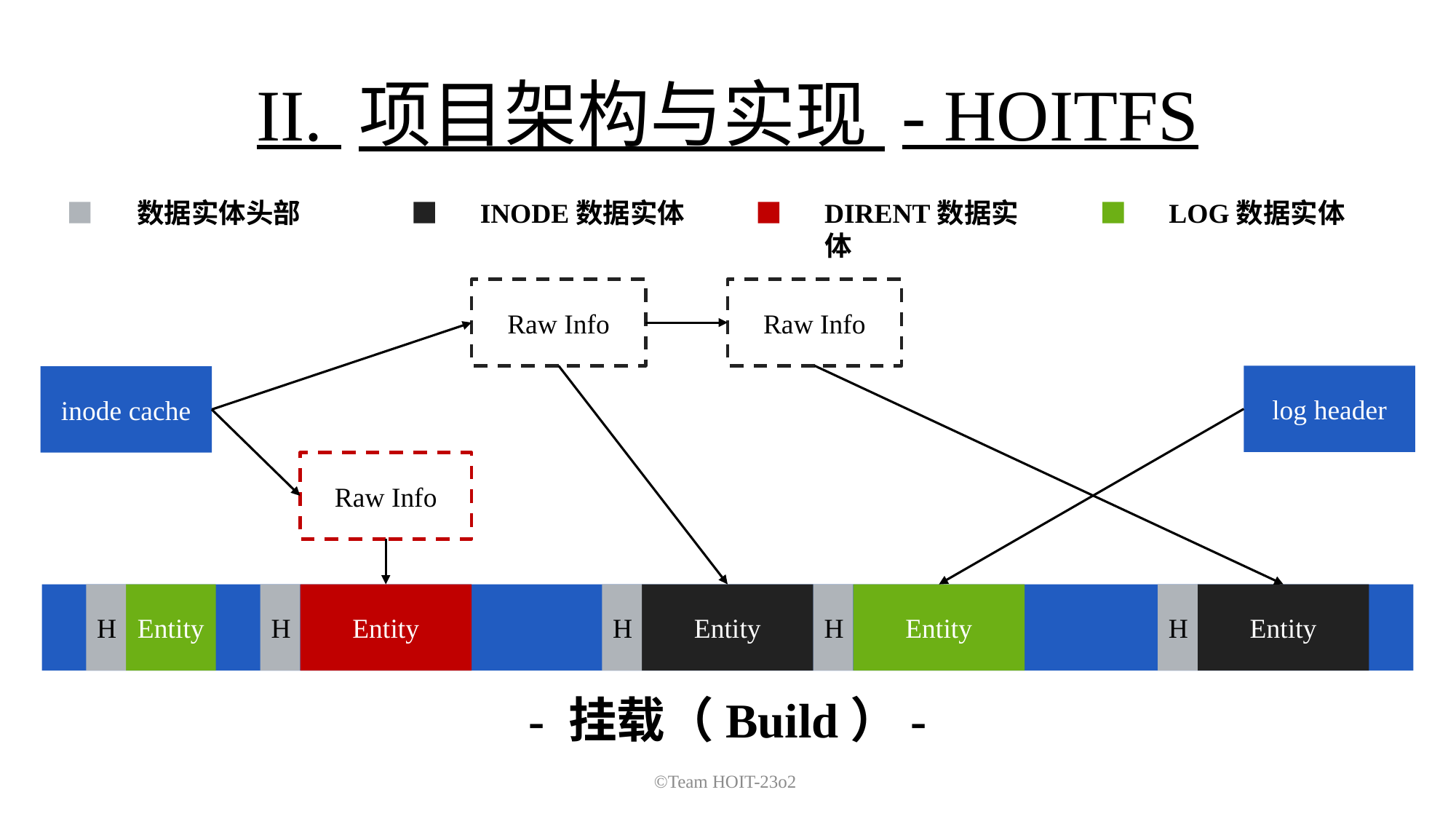

II. 项目架构与实现 - HOITFS
数据实体头部
INODE数据实体
DIRENT数据实体
LOG数据实体

Raw Info
Raw Info
log header
inode cache
Raw Info

H
Entity
H
Entity
H
Entity
H
Entity
H
Entity
- 挂载（Build）-
©Team HOIT-23o2